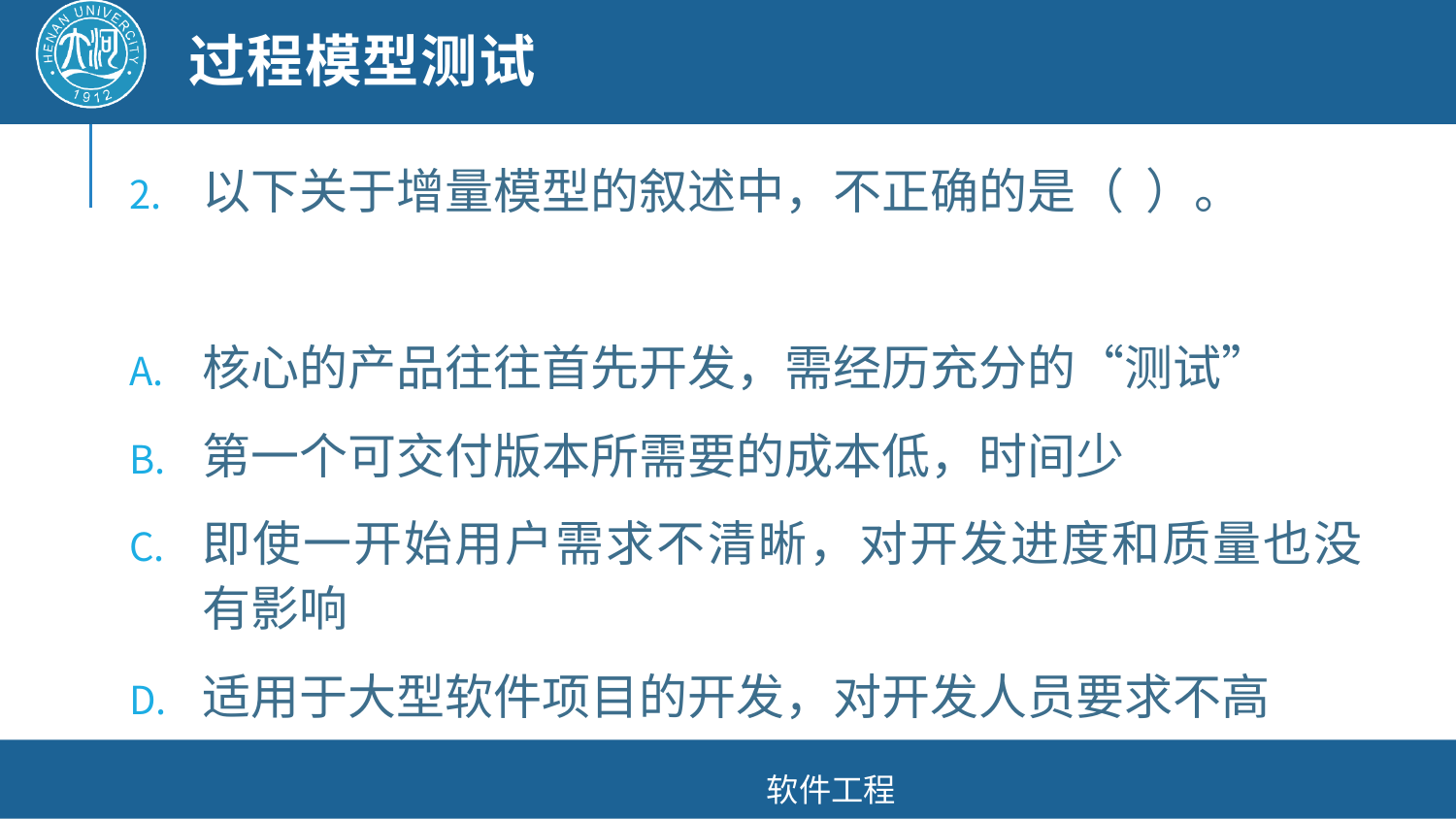

# 过程模型测试
以下关于增量模型的叙述中，不正确的是（  ）。

核心的产品往往首先开发，需经历充分的“测试”
第一个可交付版本所需要的成本低，时间少
即使一开始用户需求不清晰，对开发进度和质量也没有影响
适用于大型软件项目的开发，对开发人员要求不高

软件工程
4